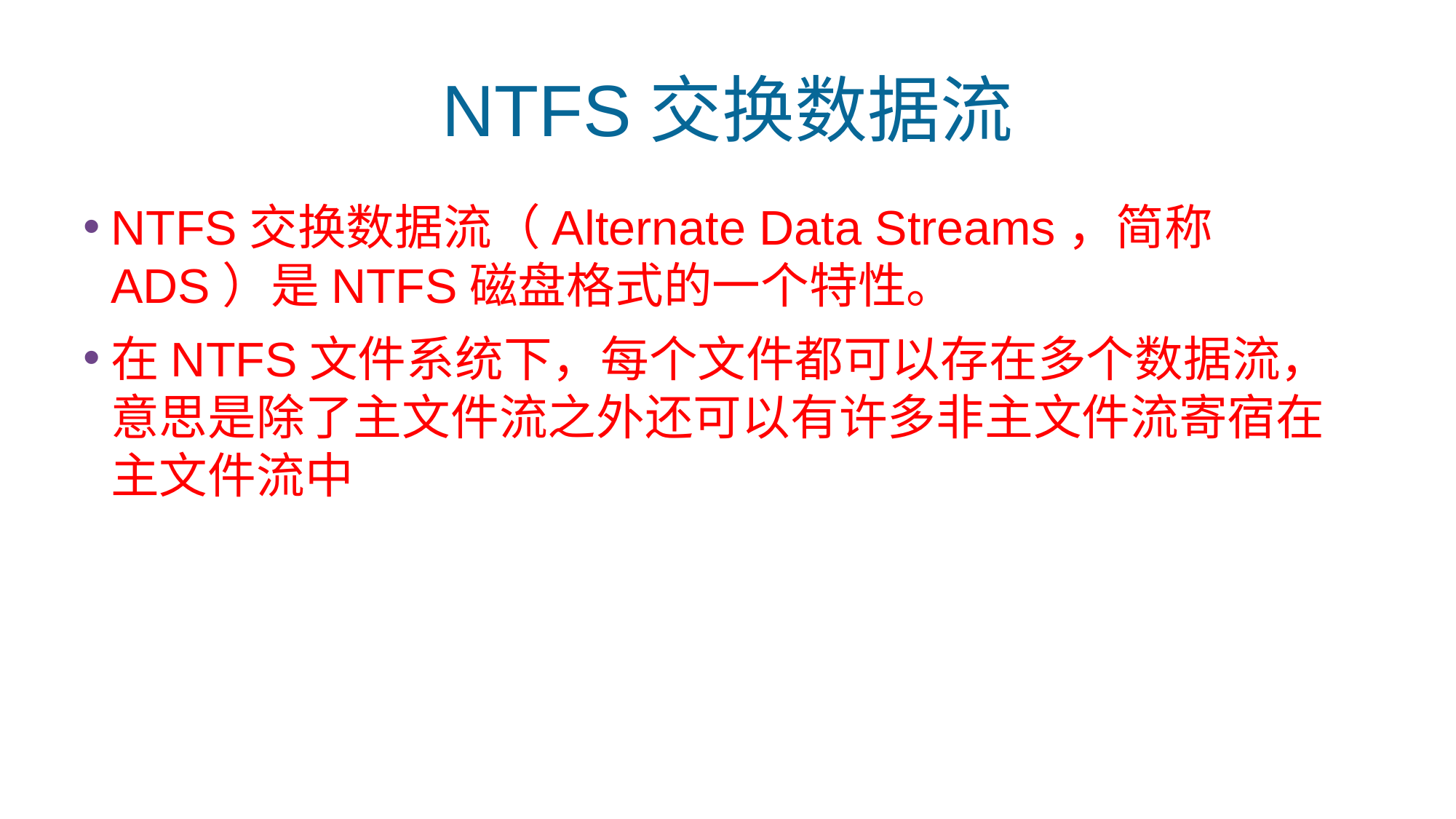

NTFS交换数据流
NTFS交换数据流（Alternate Data Streams，简称ADS）是NTFS磁盘格式的一个特性。
在NTFS文件系统下，每个文件都可以存在多个数据流，意思是除了主文件流之外还可以有许多非主文件流寄宿在主文件流中
https://blog.csdn.net/migee/article/details/56028011